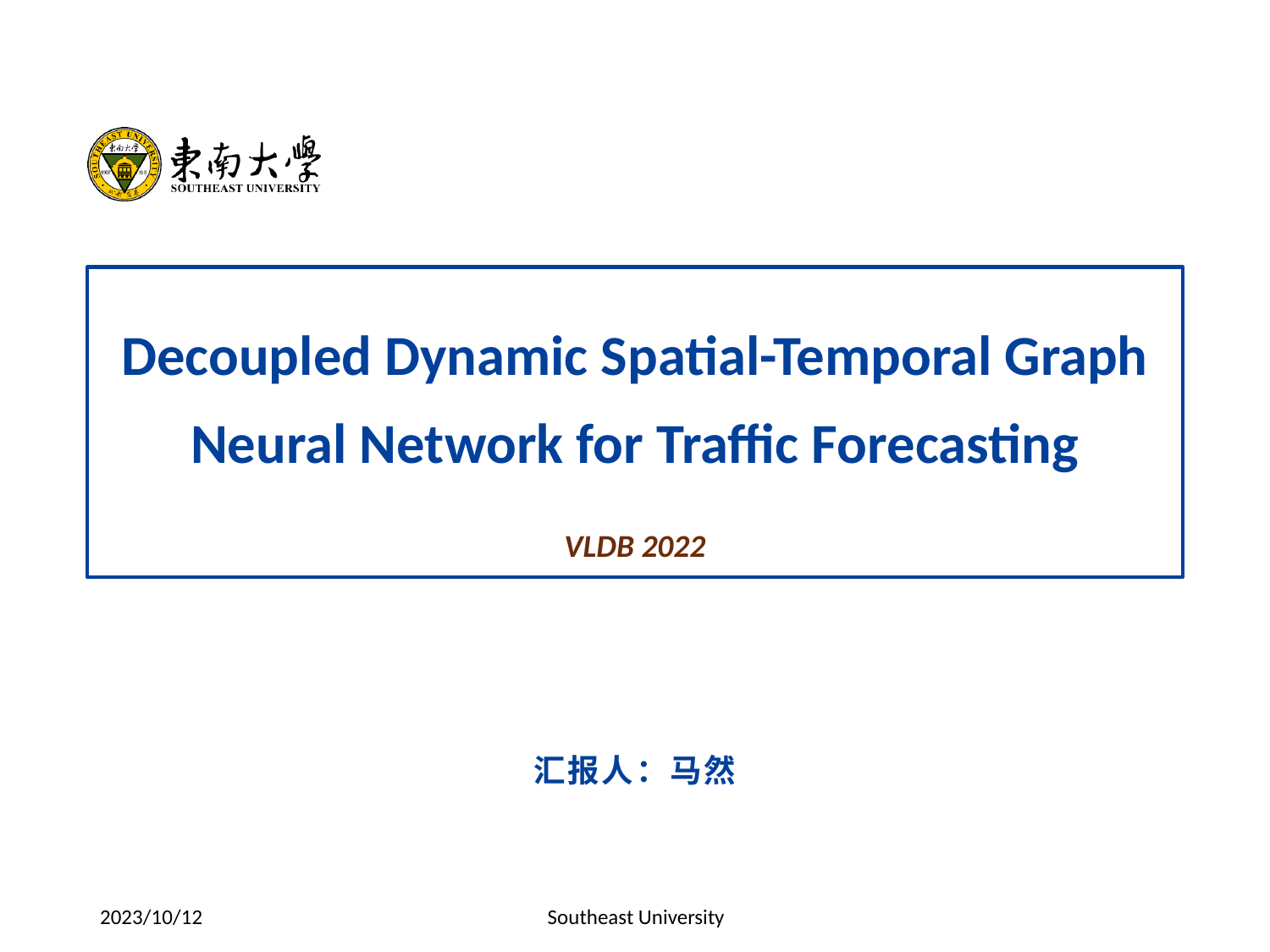

Decoupled Dynamic Spatial-Temporal Graph Neural Network for Traffic Forecasting
VLDB 2022
汇报人：马然